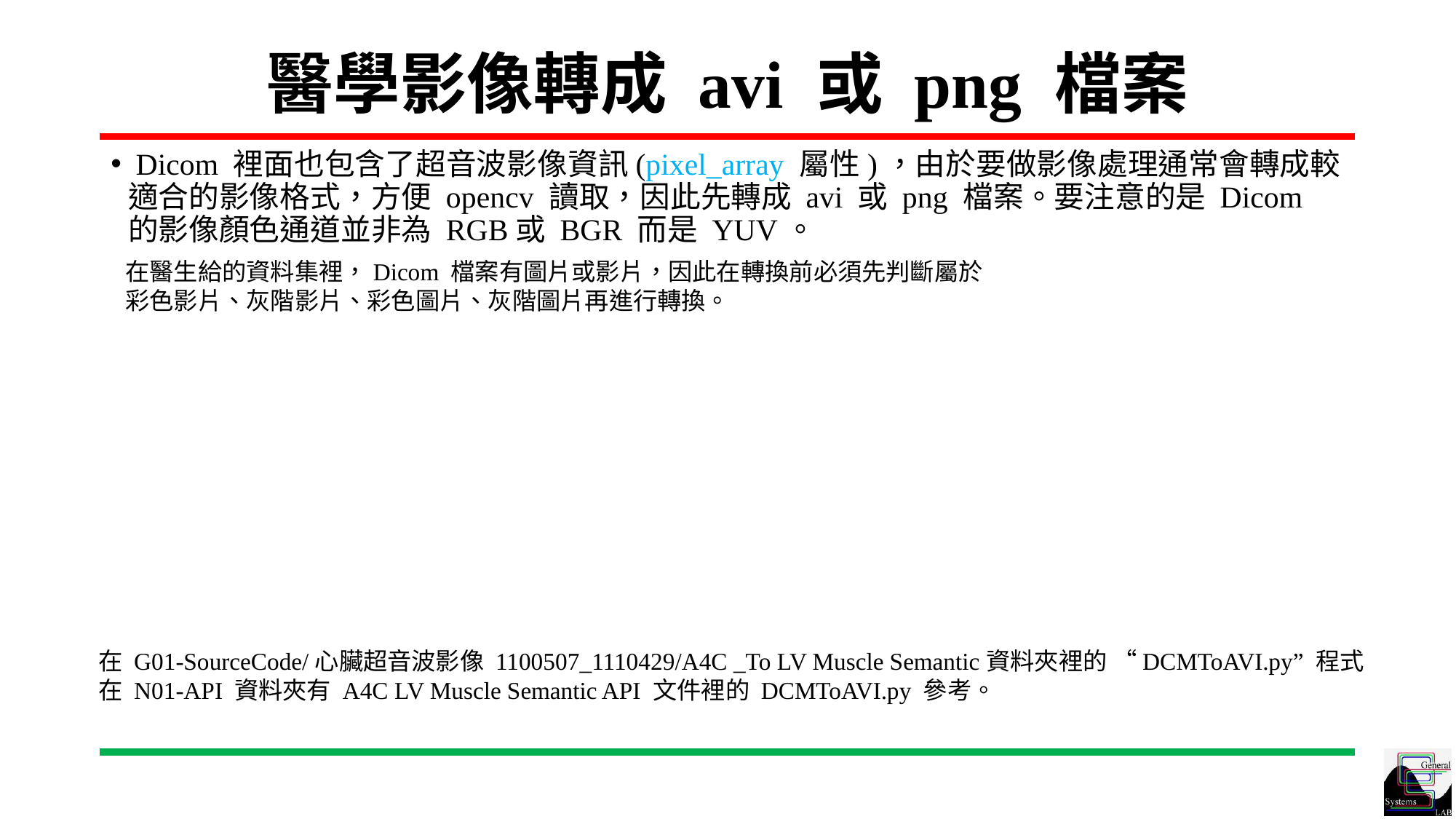

# 醫學影像轉成 avi 或 png 檔案
 Dicom 裡面也包含了超音波影像資訊(pixel_array 屬性)，由於要做影像處理通常會轉成較適合的影像格式，方便 opencv 讀取，因此先轉成 avi 或 png 檔案。要注意的是 Dicom 的影像顏色通道並非為 RGB或 BGR 而是 YUV。
在醫生給的資料集裡，Dicom 檔案有圖片或影片，因此在轉換前必須先判斷屬於
彩色影片、灰階影片、彩色圖片、灰階圖片再進行轉換。
在 G01-SourceCode/心臟超音波影像 1100507_1110429/A4C _To LV Muscle Semantic資料夾裡的 “DCMToAVI.py” 程式
在 N01-API 資料夾有 A4C LV Muscle Semantic API 文件裡的 DCMToAVI.py 參考。